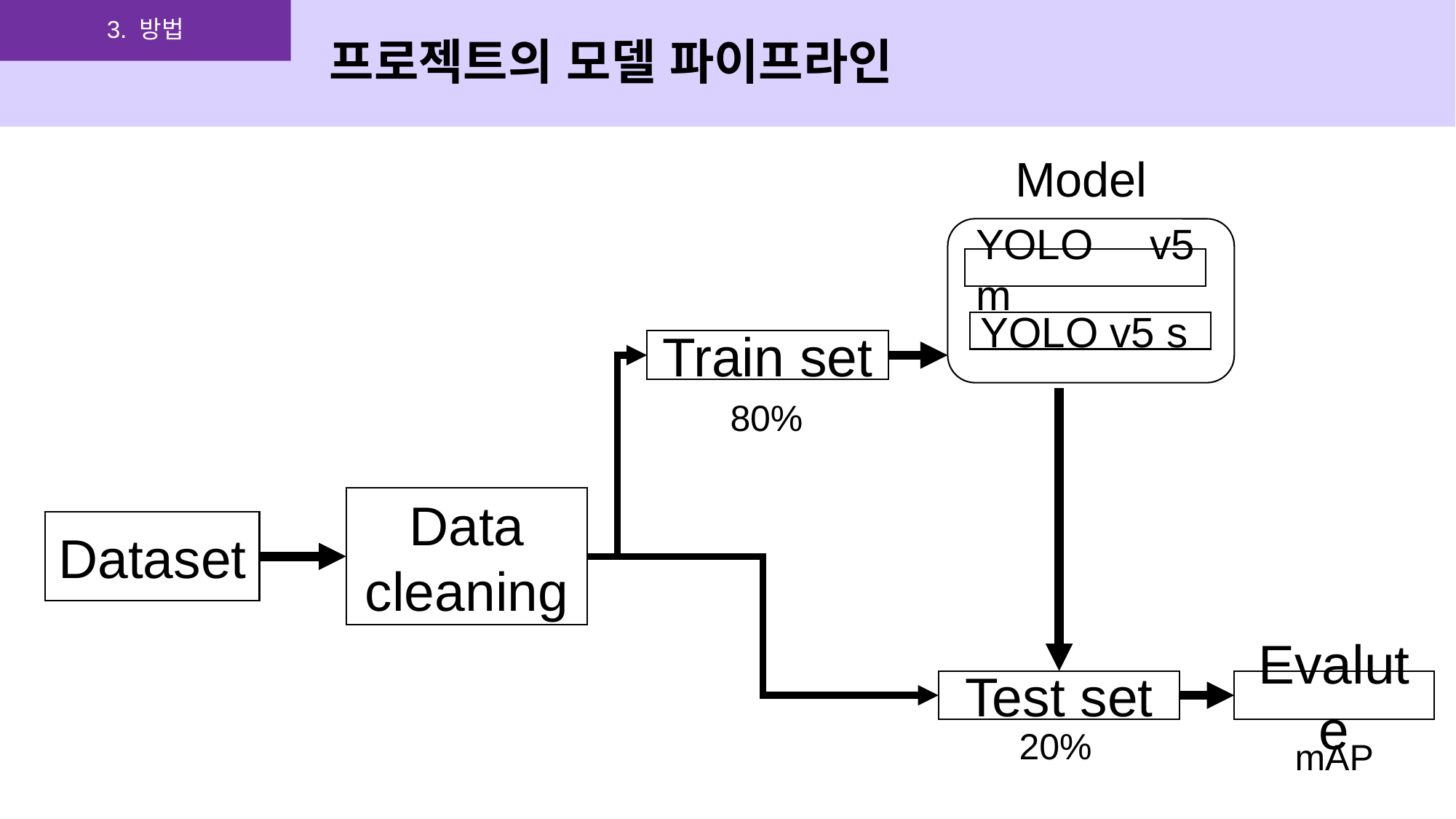

3. 방법
프로젝트의 모델 파이프라인
Model

YOLO v5 m
YOLO v5 s
Train set
80%
Data cleaning
Dataset
Test set
Evalute
20%
mAP